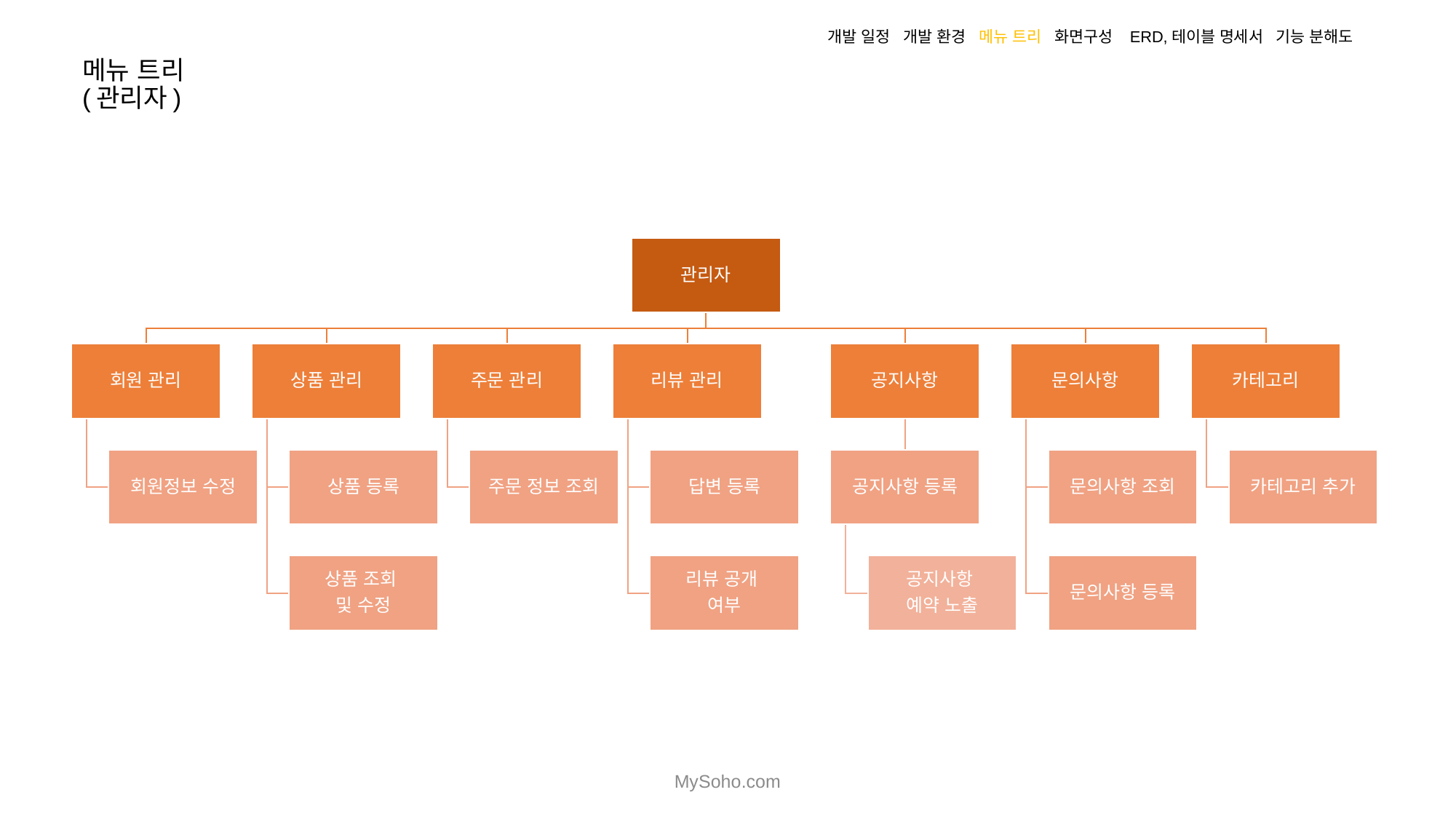

개발 일정   개발 환경   메뉴 트리   화면구성   ERD,테이블 명세서   기능 분해도
# 메뉴 트리(관리자)
관리자
회원 관리
회원정보 수정
상품 관리
상품 등록
상품 조회
및 수정
주문 관리
주문 정보 조회
리뷰 관리
답변 등록
리뷰 공개
여부
공지사항
공지사항 등록
공지사항
예약 노출
문의사항
문의사항 조회
문의사항 등록
카테고리
카테고리 추가
MySoho.com